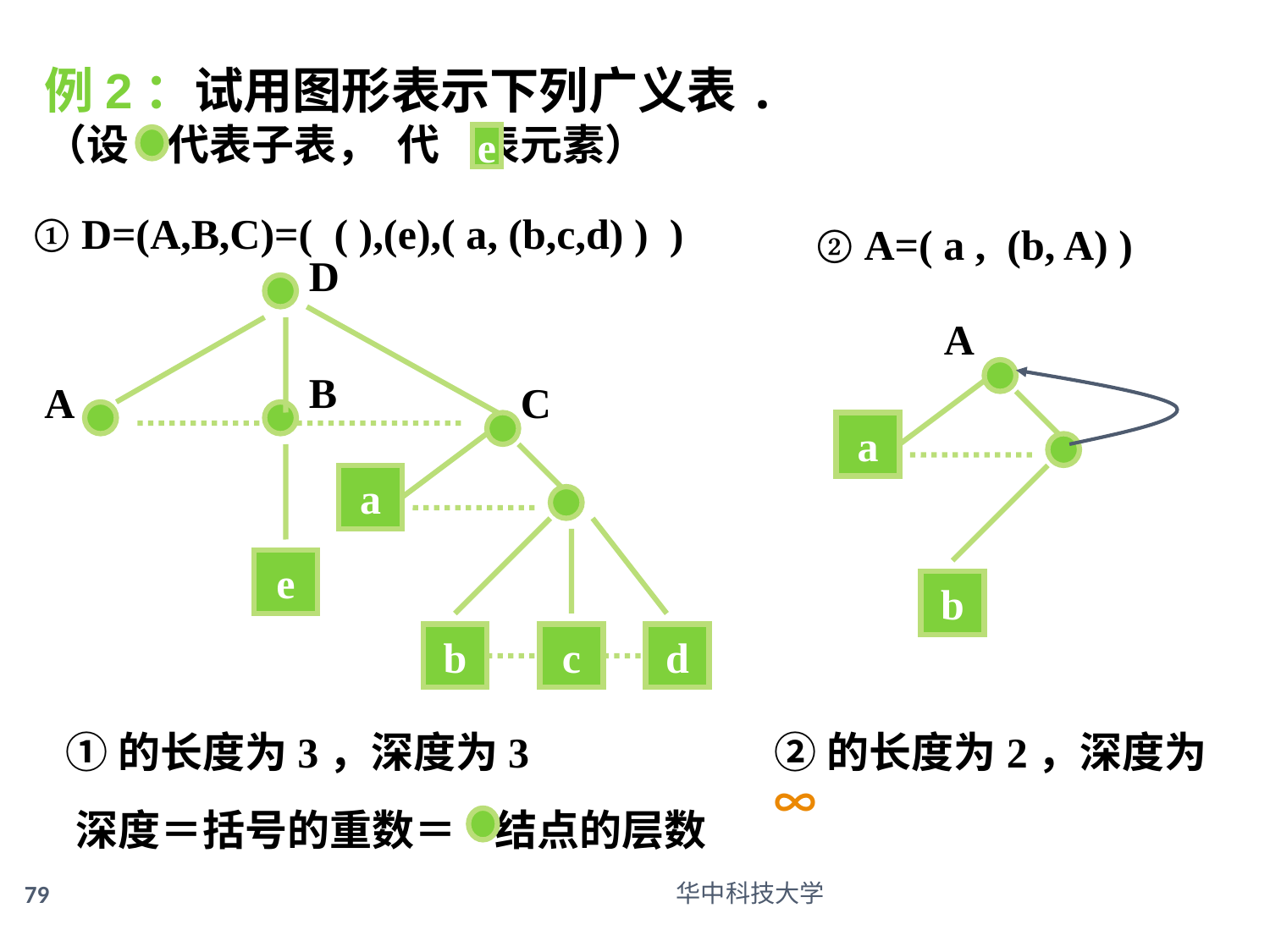

例2：试用图形表示下列广义表.
（设    代表子表，  代    表元素）
e

① D=(A,B,C)=(  ( ),(e),( a, (b,c,d) )  )
② A=( a ,  (b, A) )
D

B
A
C

a

b
c
d

e

A

a

b
①的长度为3，深度为3
②的长度为2，深度为∞
深度＝括号的重数＝    结点的层数

79
华中科技大学